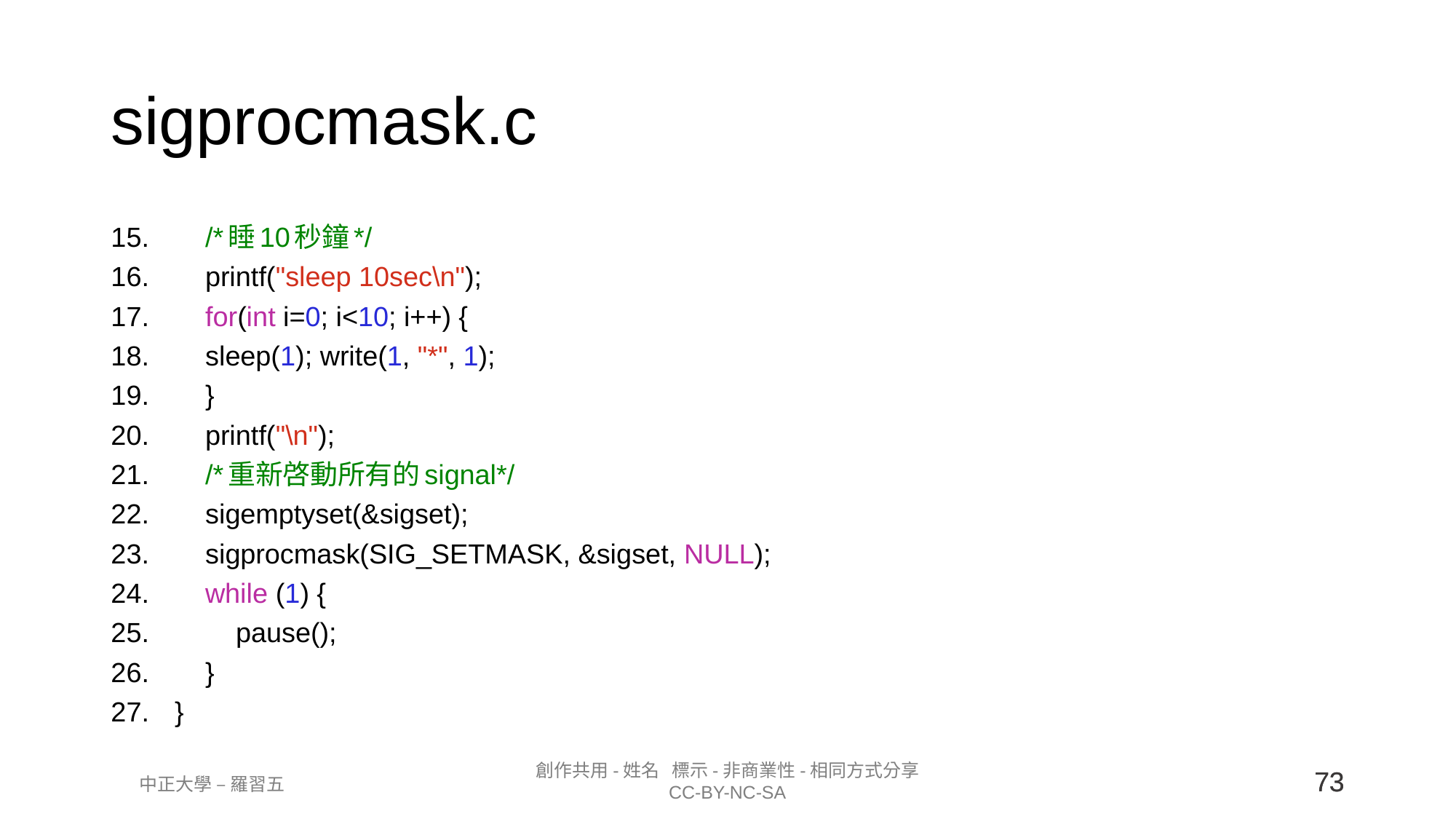

# sigprocmask.c
    /*睡10秒鐘*/
    printf("sleep 10sec\n");
    for(int i=0; i<10; i++) {
    sleep(1); write(1, "*", 1);
    }
    printf("\n");
    /*重新啓動所有的signal*/
    sigemptyset(&sigset);
    sigprocmask(SIG_SETMASK, &sigset, NULL);
    while (1) {
        pause();
    }
}